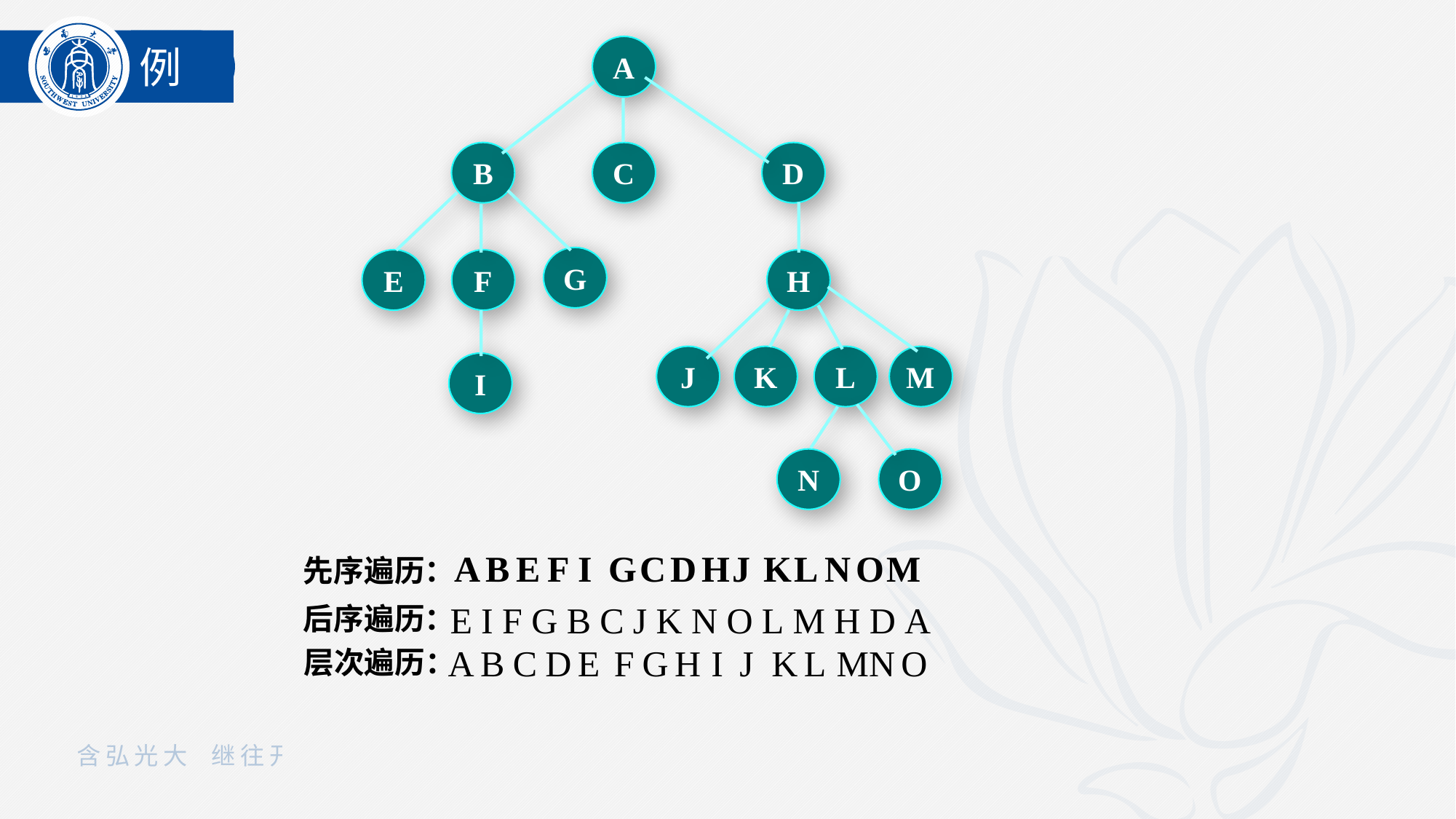

例
A

B
C
D

G
E
F
H

J
K
L
M
I

N
O
A
B
E
F
I
G
C
D
H
J
K
L
N
O
M
先序遍历：
E
I
F
G
B
C
J
K
N
O
L
M
H
D
A
后序遍历：
A
B
C
D
E
F
G
H
I
J
K
L
M
N
O
层次遍历：